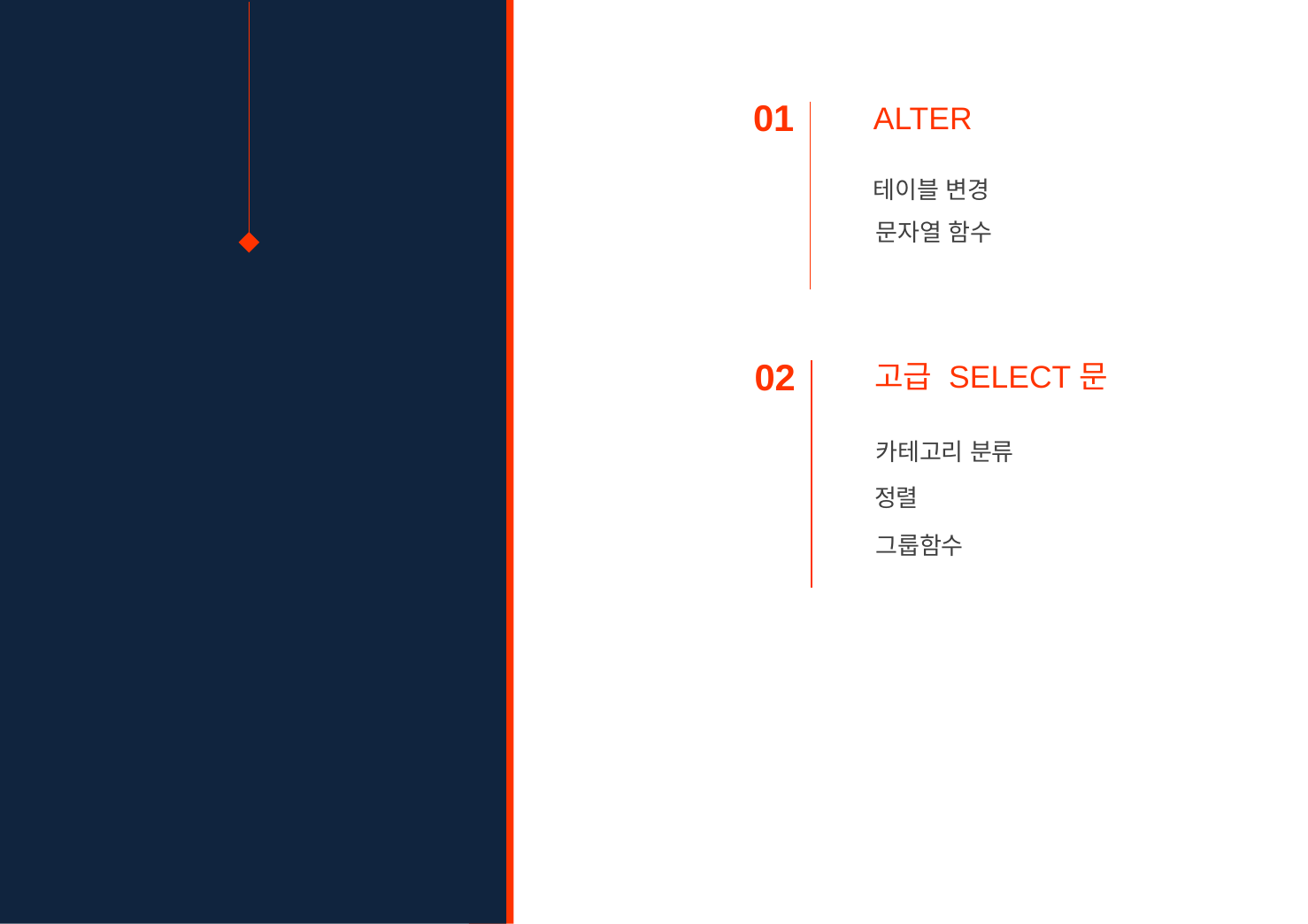

01
ALTER
테이블 변경

문자열 함수
Index
02
고급 SELECT문
카테고리 분류

정렬
그룹함수